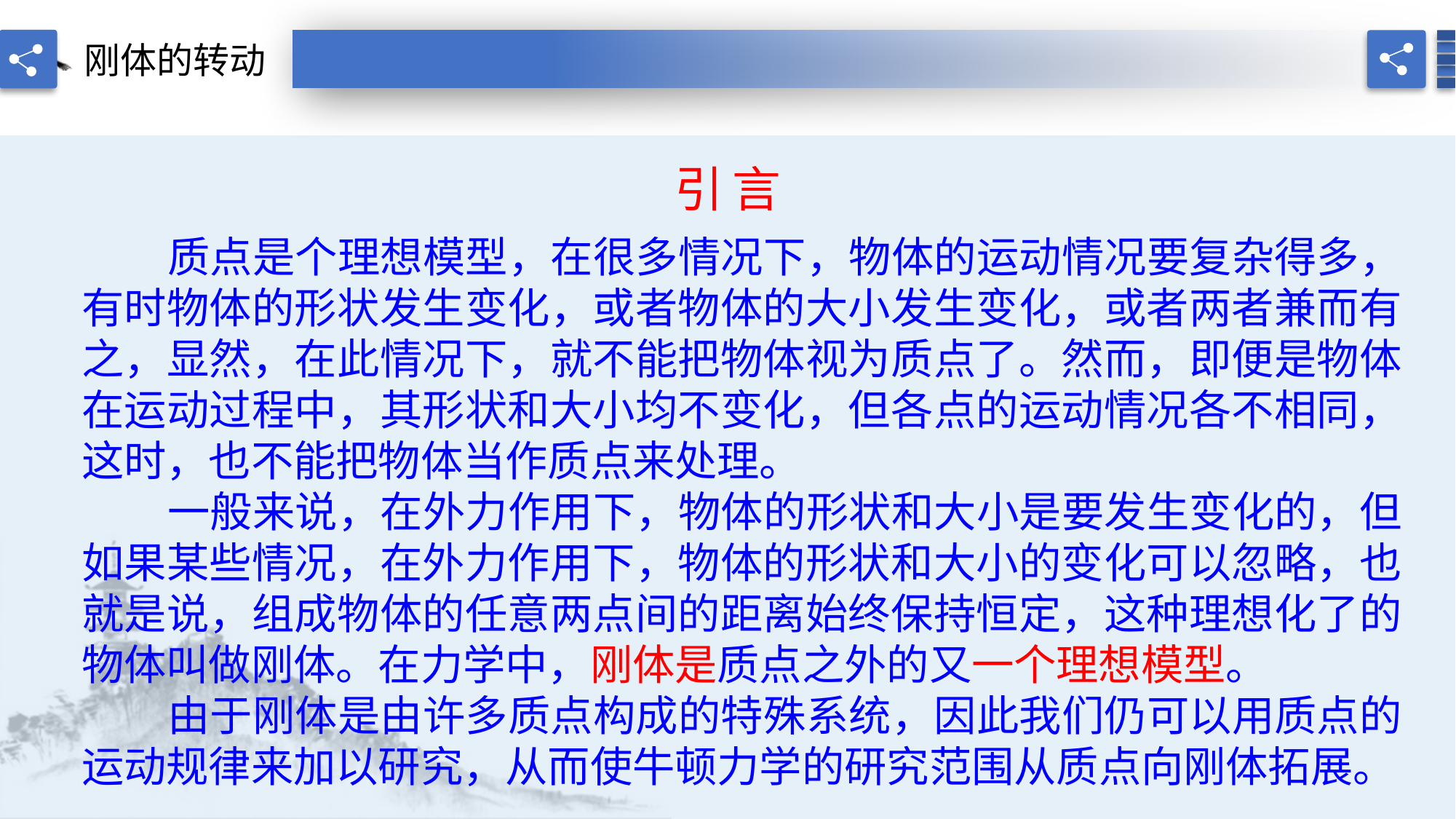

刚体的转动

引言
质点是个理想模型，在很多情况下，物体的运动情况要复杂得多，有时物体的形状发生变化，或者物体的大小发生变化，或者两者兼而有之，显然，在此情况下，就不能把物体视为质点了。然而，即便是物体在运动过程中，其形状和大小均不变化，但各点的运动情况各不相同，这时，也不能把物体当作质点来处理。
一般来说，在外力作用下，物体的形状和大小是要发生变化的，但如果某些情况，在外力作用下，物体的形状和大小的变化可以忽略，也就是说，组成物体的任意两点间的距离始终保持恒定，这种理想化了的物体叫做刚体。在力学中，刚体是质点之外的又一个理想模型。
由于刚体是由许多质点构成的特殊系统，因此我们仍可以用质点的运动规律来加以研究，从而使牛顿力学的研究范围从质点向刚体拓展。